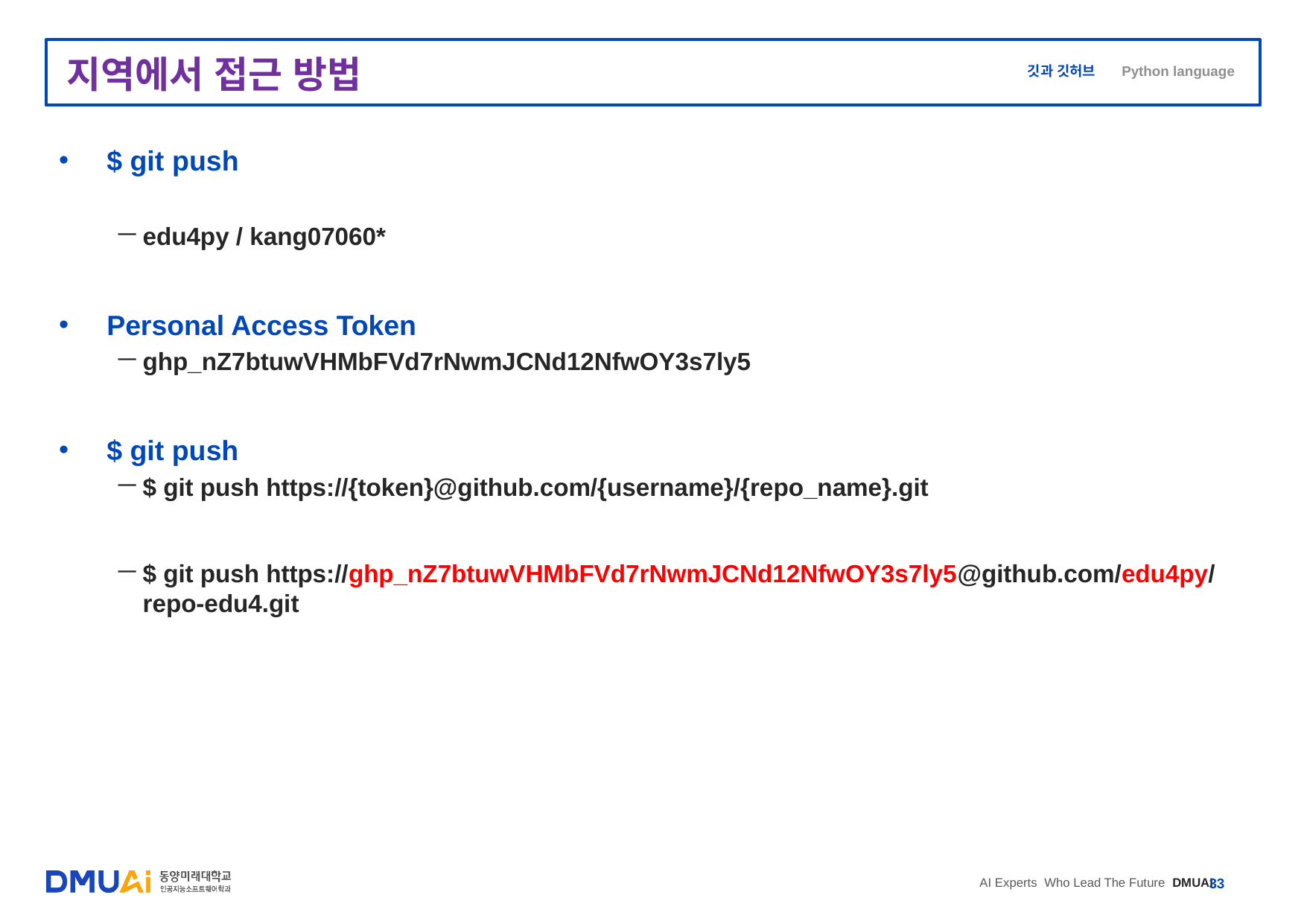

# 지역에서 접근 방법
$ git push

edu4py / kang07060*

Personal Access Token
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

$ git push
$ git push https://{token}@github.com/{username}/{repo_name}.git

$ git push https://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@github.com/edu4py/repo-edu4.git